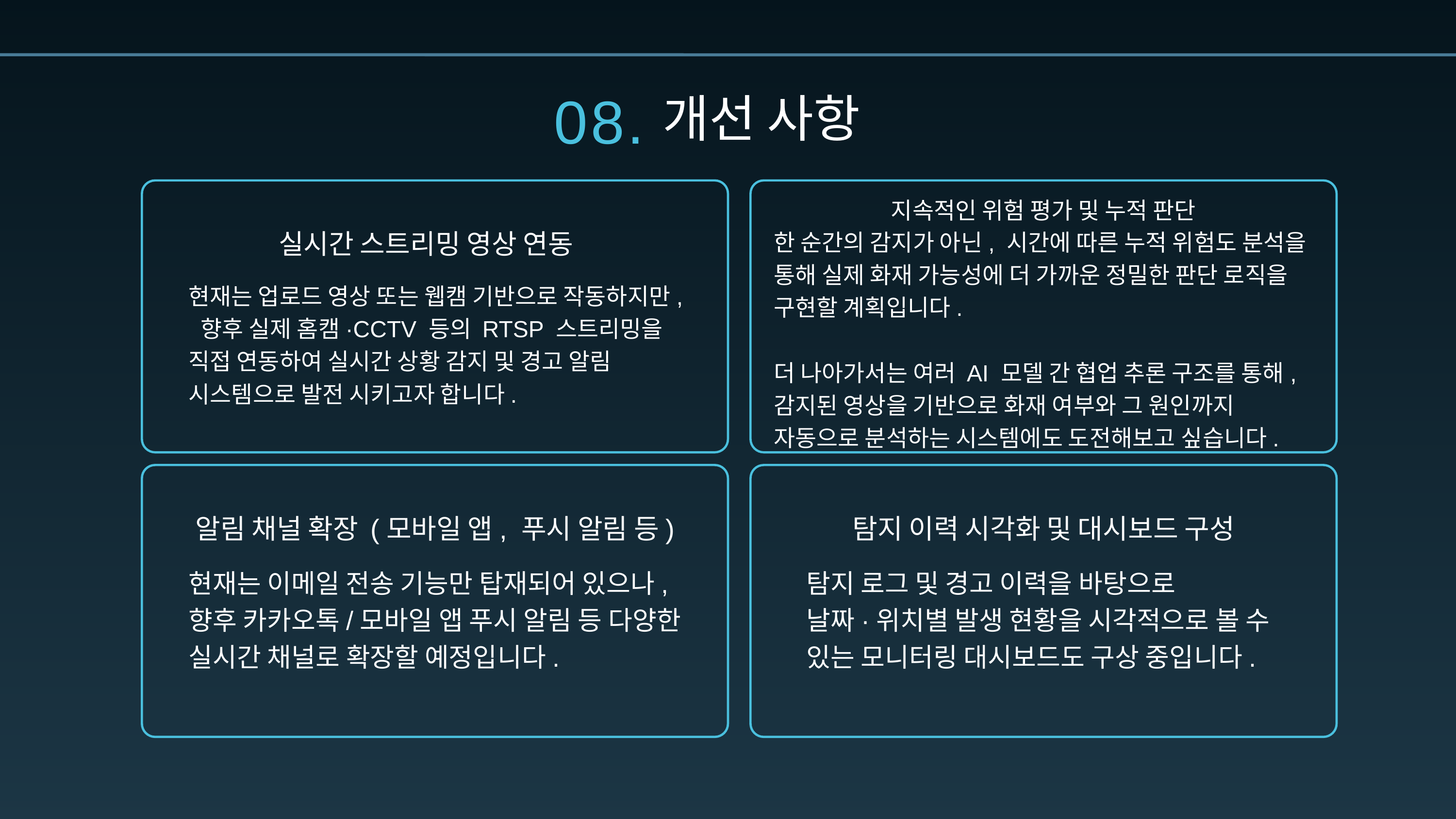

08.
개선 사항

지속적인 위험 평가 및 누적 판단
실시간 스트리밍 영상 연동
한 순간의 감지가 아닌, 시간에 따른 누적 위험도 분석을 통해 실제 화재 가능성에 더 가까운 정밀한 판단 로직을 구현할 계획입니다.

더 나아가서는 여러 AI 모델 간 협업 추론 구조를 통해, 감지된 영상을 기반으로 화재 여부와 그 원인까지 자동으로 분석하는 시스템에도 도전해보고 싶습니다.
현재는 업로드 영상 또는 웹캠 기반으로 작동하지만, 향후 실제 홈캠·CCTV 등의 RTSP 스트리밍을 직접 연동하여 실시간 상황 감지 및 경고 알림 시스템으로 발전 시키고자 합니다.

알림 채널 확장 (모바일 앱, 푸시 알림 등)
탐지 이력 시각화 및 대시보드 구성
현재는 이메일 전송 기능만 탑재되어 있으나,
향후 카카오톡/모바일 앱 푸시 알림 등 다양한 실시간 채널로 확장할 예정입니다.
탐지 로그 및 경고 이력을 바탕으로
날짜·위치별 발생 현황을 시각적으로 볼 수 있는 모니터링 대시보드도 구상 중입니다.